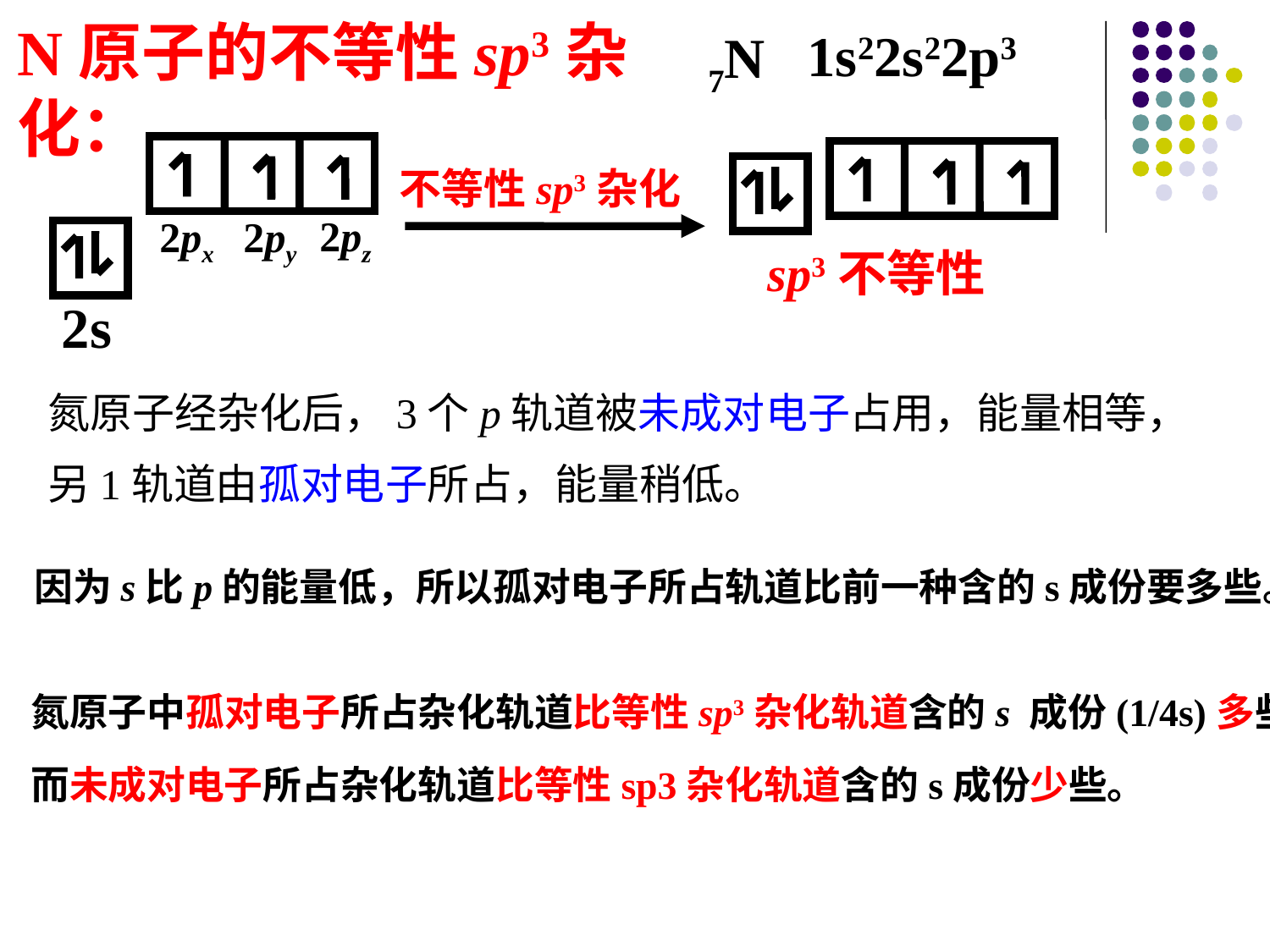

N原子的不等性sp3杂化：
1s22s22p3
7N

不等性sp3杂化

2pz
2px
2py

sp3不等性
2s
氮原子经杂化后，3个p轨道被未成对电子占用，能量相等，
另1轨道由孤对电子所占，能量稍低。
因为s比p的能量低，所以孤对电子所占轨道比前一种含的s成份要多些。
氮原子中孤对电子所占杂化轨道比等性sp3杂化轨道含的s 成份(1/4s)多些，
而未成对电子所占杂化轨道比等性sp3杂化轨道含的s成份少些。